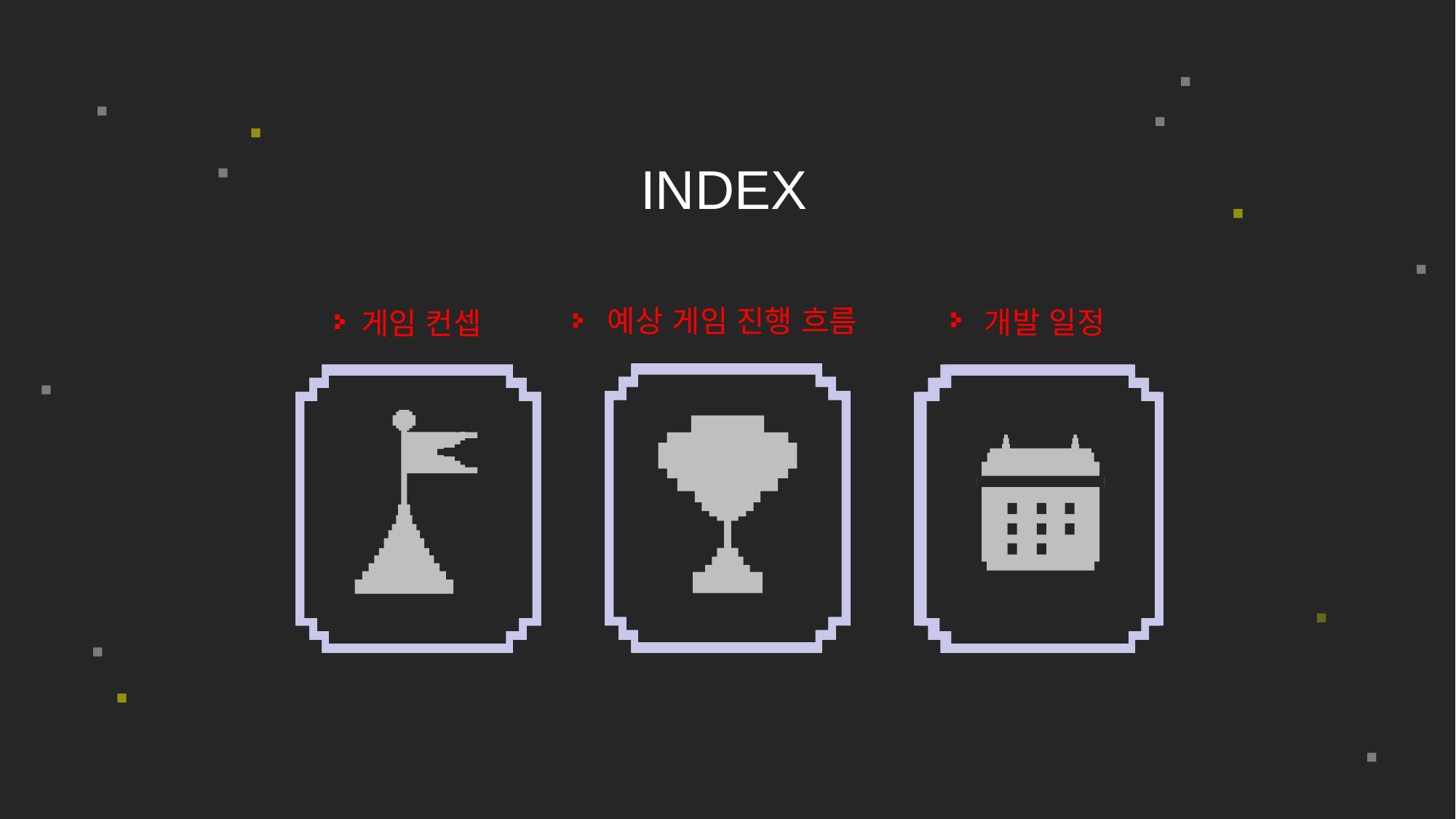

INDEX
예상 게임 진행 흐름

개발 일정

게임 컨셉